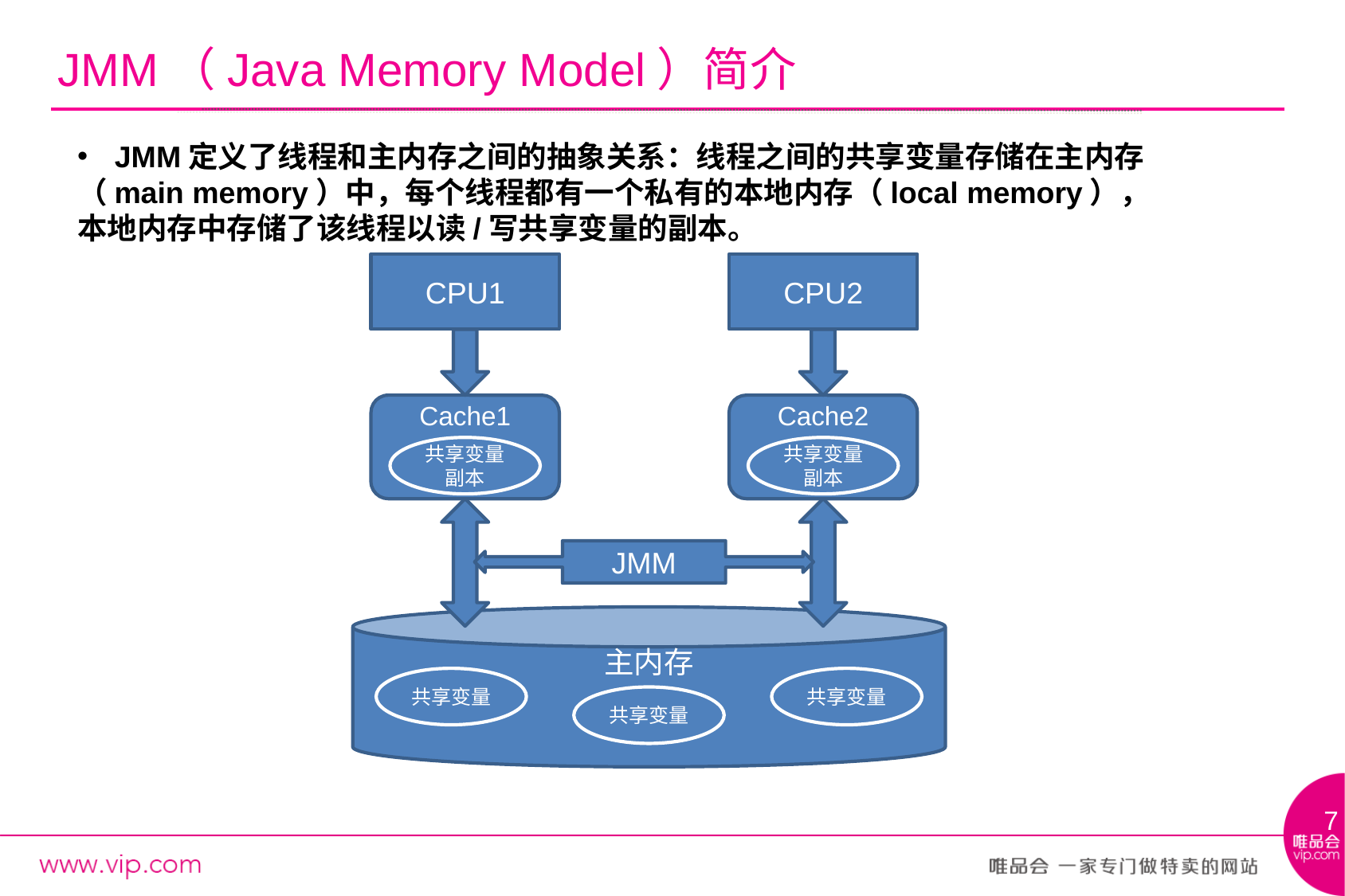

# JMM（Java Memory Model）简介
JMM定义了线程和主内存之间的抽象关系：线程之间的共享变量存储在主内存
（main memory）中，每个线程都有一个私有的本地内存（local memory），
本地内存中存储了该线程以读/写共享变量的副本。
CPU1
CPU2

Cache1

Cache2

共享变量副本
共享变量副本

JMM
主内存

共享变量
共享变量
共享变量